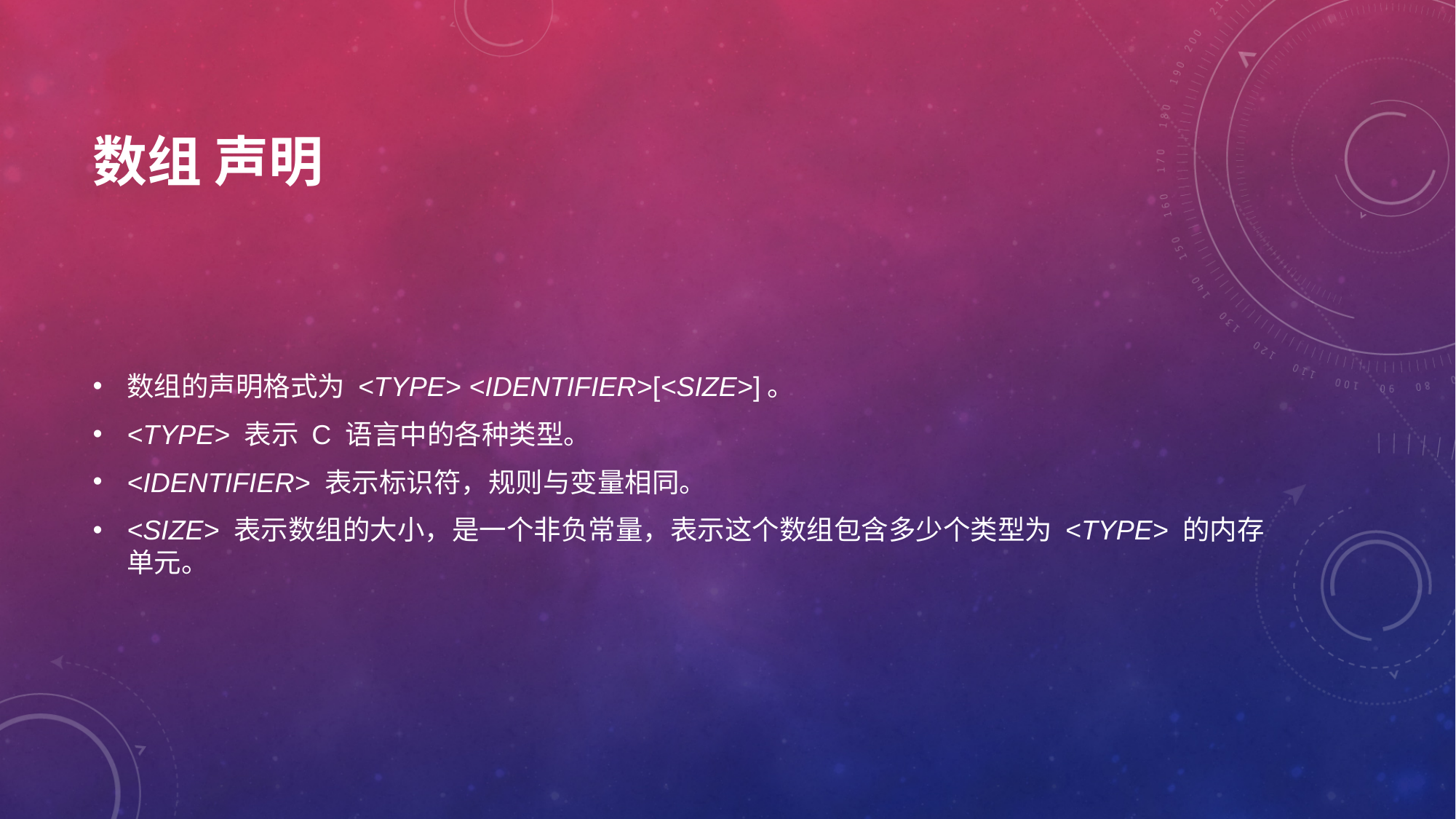

# 数组 声明
数组的声明格式为 <TYPE> <IDENTIFIER>[<SIZE>]。
<TYPE> 表示 C 语言中的各种类型。
<IDENTIFIER> 表示标识符，规则与变量相同。
<SIZE> 表示数组的大小，是一个非负常量，表示这个数组包含多少个类型为 <TYPE> 的内存单元。